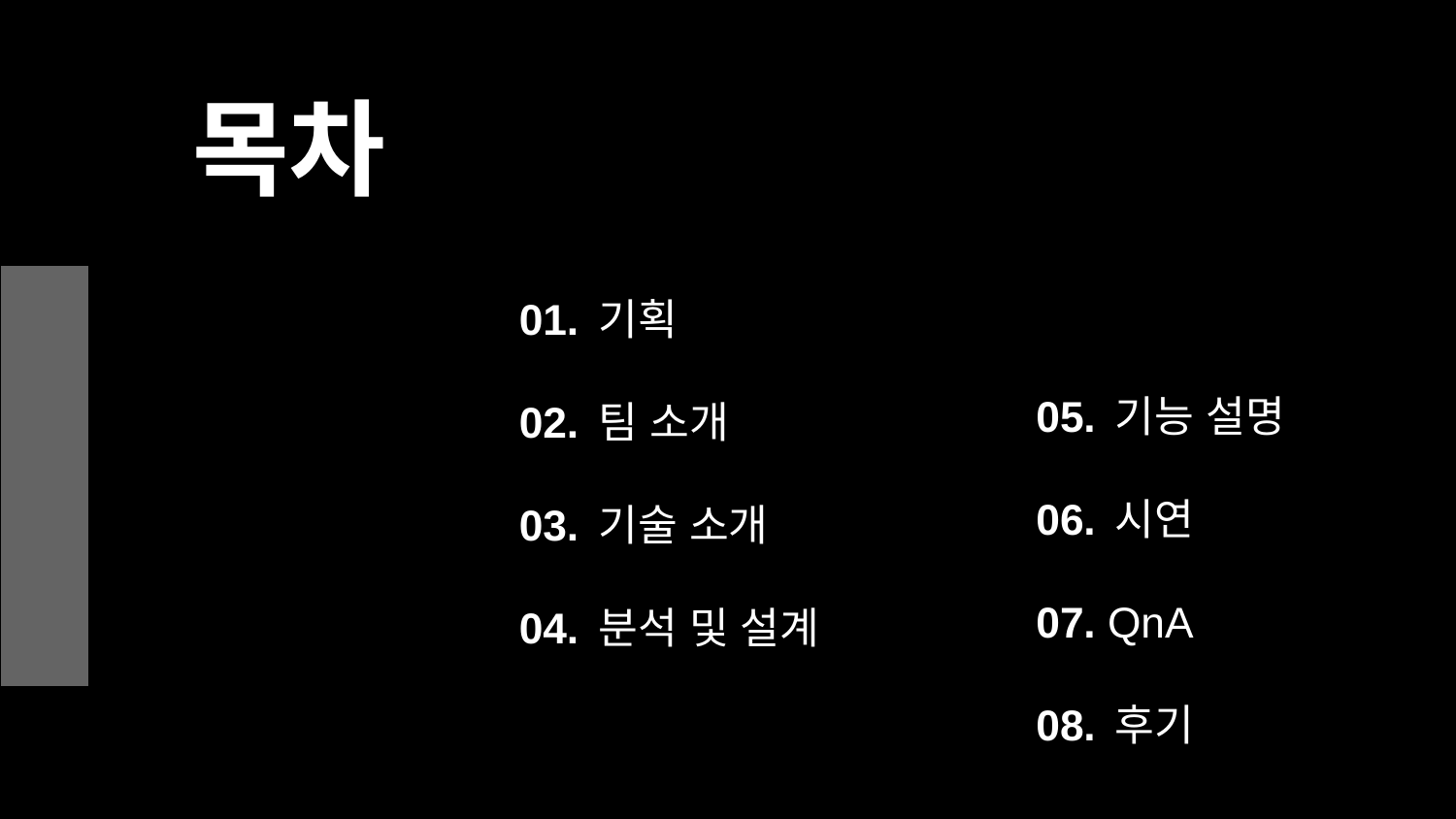

# 목차

01. 기획

02. 팀 소개

03. 기술 소개

04. 분석 및 설계
05. 기능 설명

06. 시연

07. QnA

08. 후기